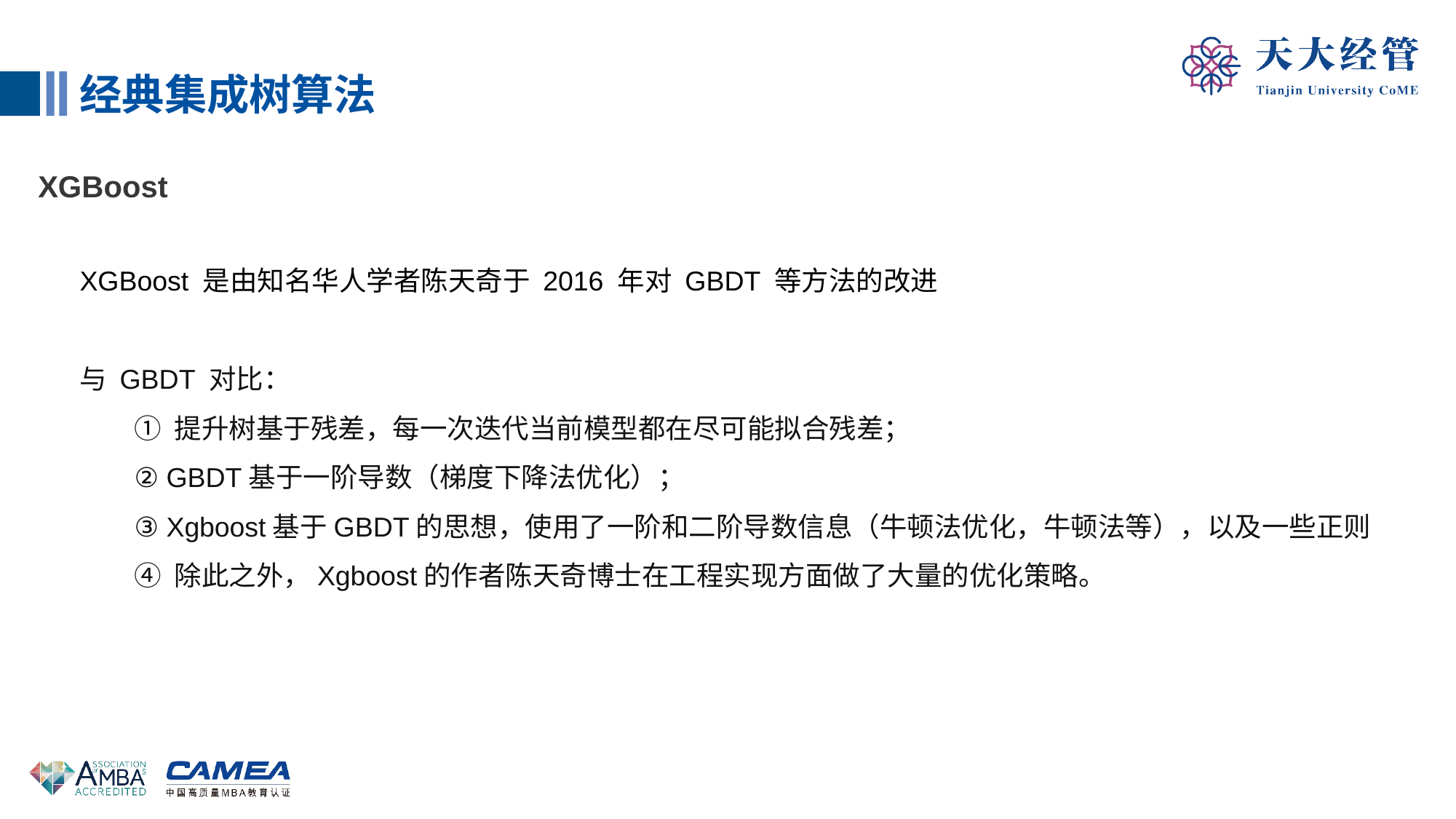

经典集成树算法

XGBoost
XGBoost 是由知名华人学者陈天奇于 2016 年对 GBDT 等方法的改进

与 GBDT 对比：
① 提升树基于残差，每一次迭代当前模型都在尽可能拟合残差；
② GBDT基于一阶导数（梯度下降法优化）；
③ Xgboost基于GBDT的思想，使用了一阶和二阶导数信息（牛顿法优化，牛顿法等），以及一些正则
④ 除此之外，Xgboost的作者陈天奇博士在工程实现方面做了大量的优化策略。